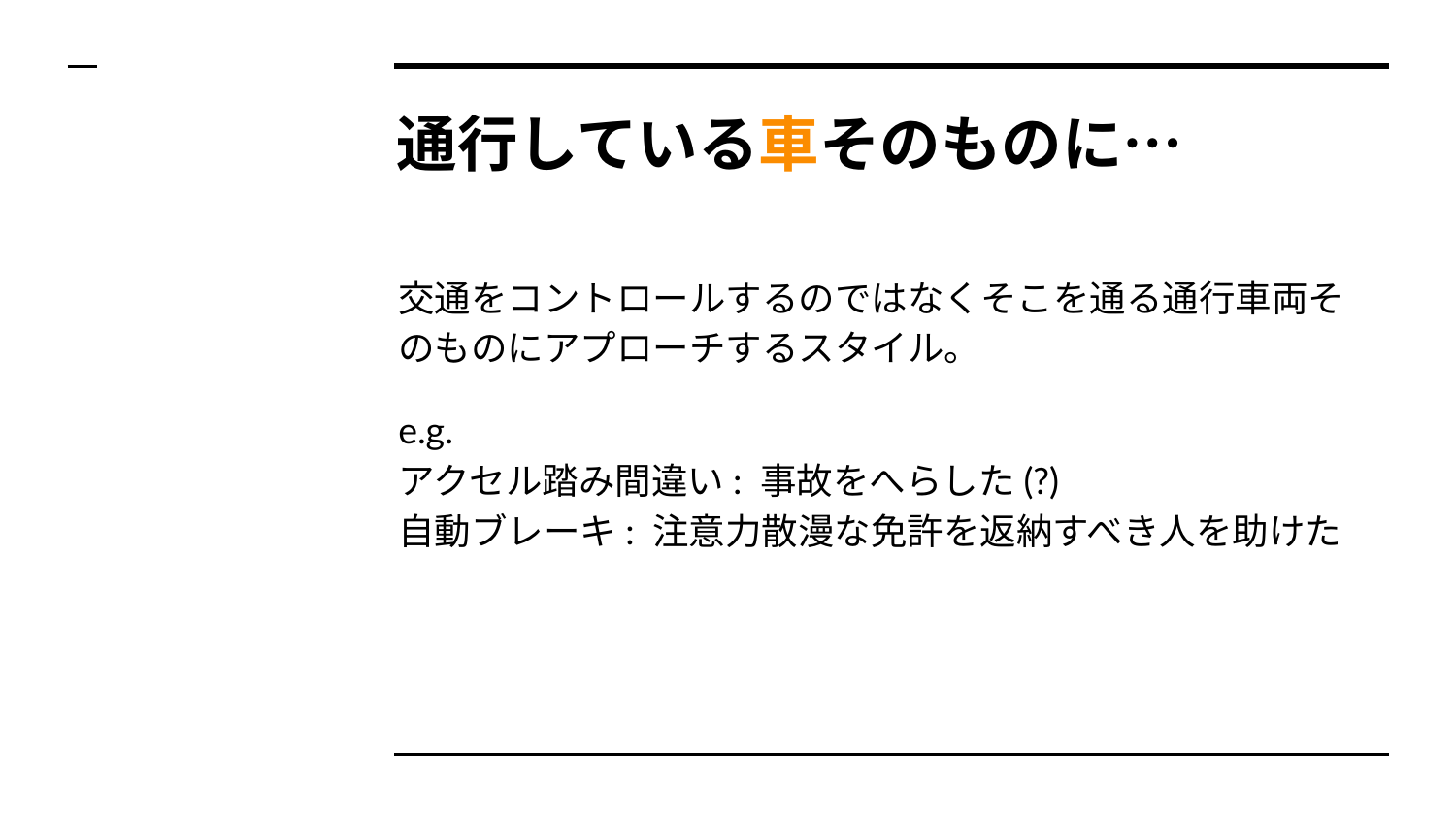

# 通行している車そのものに…
交通をコントロールするのではなくそこを通る通行車両そのものにアプローチするスタイル。
e.g.
アクセル踏み間違い: 事故をへらした(?)
自動ブレーキ: 注意力散漫な免許を返納すべき人を助けた